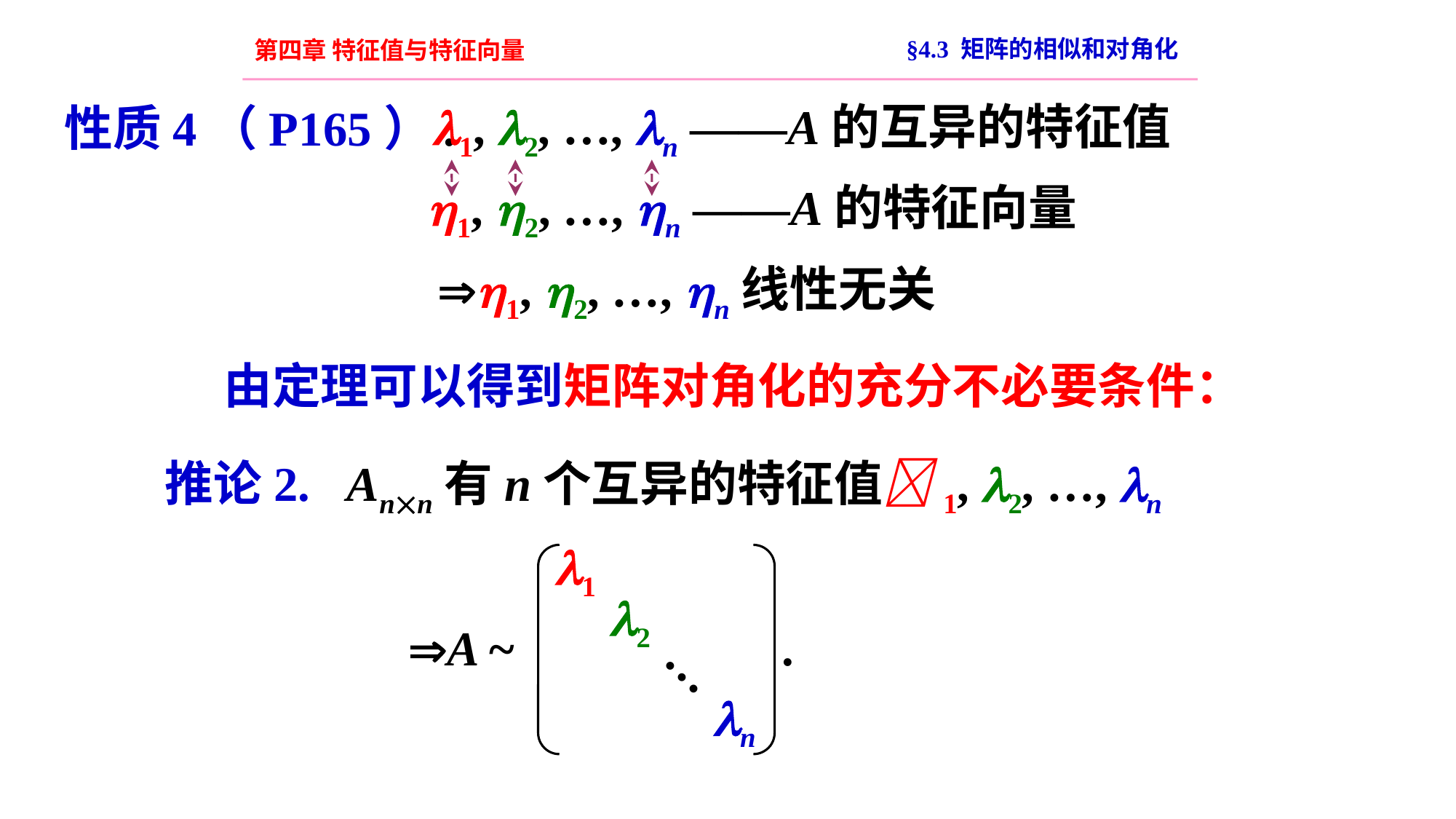

§4.3 矩阵的相似和对角化
第四章 特征值与特征向量

λ1, λ2, …, λn ——A的互异的特征值
性质4（P165）.

η1, η2, …, ηn ——A的特征向量
⇒η1, η2, …, ηn线性无关
由定理可以得到矩阵对角化的充分不必要条件：
推论2.   An×n有n个互异的特征值λ1, λ2, …, λn
λ1

λ2
⇒A ~                      .
…
λn